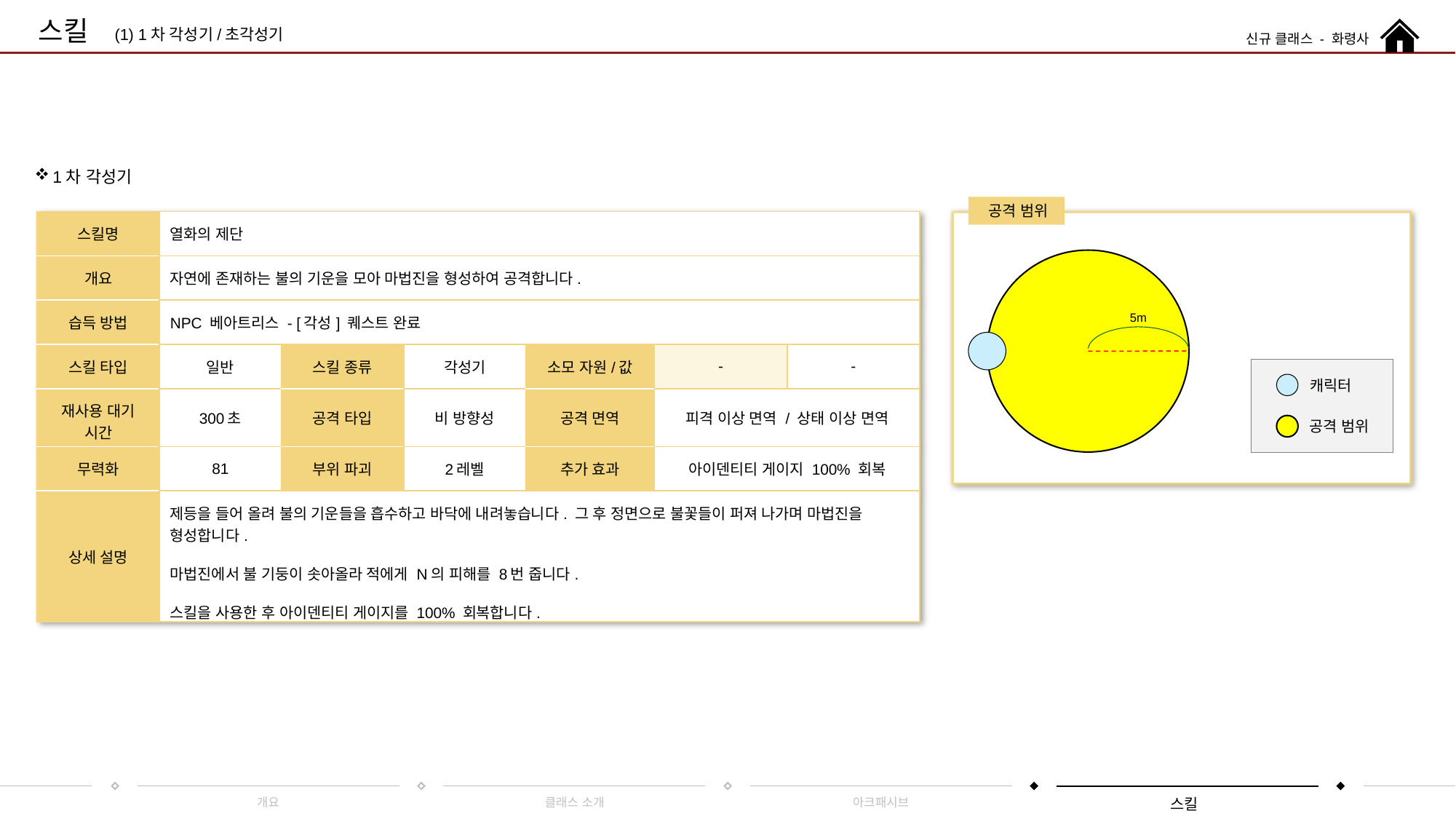

# 4.스킬 (1)1차 각성기/초각성기 - 1차 각성기 소개
스킬

신규 클래스 - 화령사
(1) 1차 각성기/초각성기

1차 각성기
공격 범위

5m

캐릭터

공격 범위
| 스킬명 | 열화의 제단 |  |  |  |  |  |
| --- | --- | --- | --- | --- | --- | --- |
| 개요 | 자연에 존재하는 불의 기운을 모아 마법진을 형성하여 공격합니다. |  |  |  |  |  |
| 습득 방법 | NPC 베아트리스 - [각성] 퀘스트 완료 |  |  |  |  |  |
| 스킬 타입 | 일반 | 스킬 종류 | 각성기 | 소모 자원/값 | - | - |
| 재사용 대기 시간 | 300초 | 공격 타입 | 비 방향성 | 공격 면역 | 피격 이상 면역 / 상태 이상 면역 |  |
| 무력화 | 81 | 부위 파괴 | 2레벨 | 추가 효과 | 아이덴티티 게이지 100% 회복 |  |
| 상세 설명 | 제등을 들어 올려 불의 기운들을 흡수하고 바닥에 내려놓습니다. 그 후 정면으로 불꽃들이 퍼져 나가며 마법진을 형성합니다. 마법진에서 불 기둥이 솟아올라 적에게 N의 피해를 8번 줍니다. 스킬을 사용한 후 아이덴티티 게이지를 100% 회복합니다. |  |  |  |  |  |

개요
클래스 소개
아크패시브
스킬